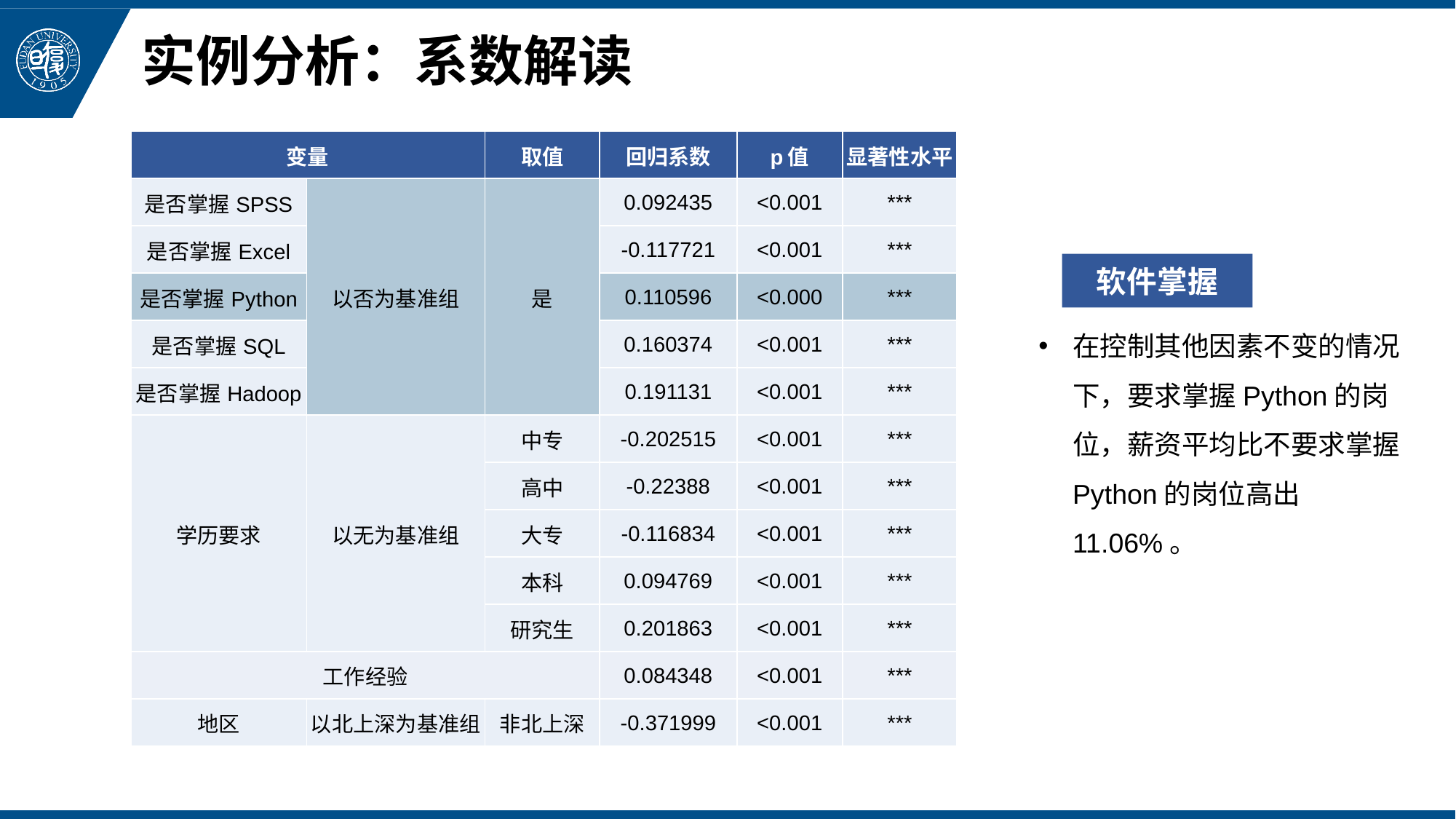

# 实例分析：系数解读
| 变量 |  | 取值 | 回归系数 | p值 | 显著性水平 |
| --- | --- | --- | --- | --- | --- |
| 是否掌握SPSS | 以否为基准组 | 是 | 0.092435 | <0.001 | \*\*\* |
| 是否掌握Excel |  |  | -0.117721 | <0.001 | \*\*\* |
| 是否掌握Python |  |  | 0.110596 | <0.000 | \*\*\* |
| 是否掌握SQL |  |  | 0.160374 | <0.001 | \*\*\* |
| 是否掌握Hadoop |  |  | 0.191131 | <0.001 | \*\*\* |
| 学历要求 | 以无为基准组 | 中专 | -0.202515 | <0.001 | \*\*\* |
|  |  | 高中 | -0.22388 | <0.001 | \*\*\* |
|  |  | 大专 | -0.116834 | <0.001 | \*\*\* |
|  |  | 本科 | 0.094769 | <0.001 | \*\*\* |
|  |  | 研究生 | 0.201863 | <0.001 | \*\*\* |
| 工作经验 |  |  | 0.084348 | <0.001 | \*\*\* |
| 地区 | 以北上深为基准组 | 非北上深 | -0.371999 | <0.001 | \*\*\* |

软件掌握
在控制其他因素不变的情况下，要求掌握Python的岗位，薪资平均比不要求掌握Python的岗位高出11.06%。